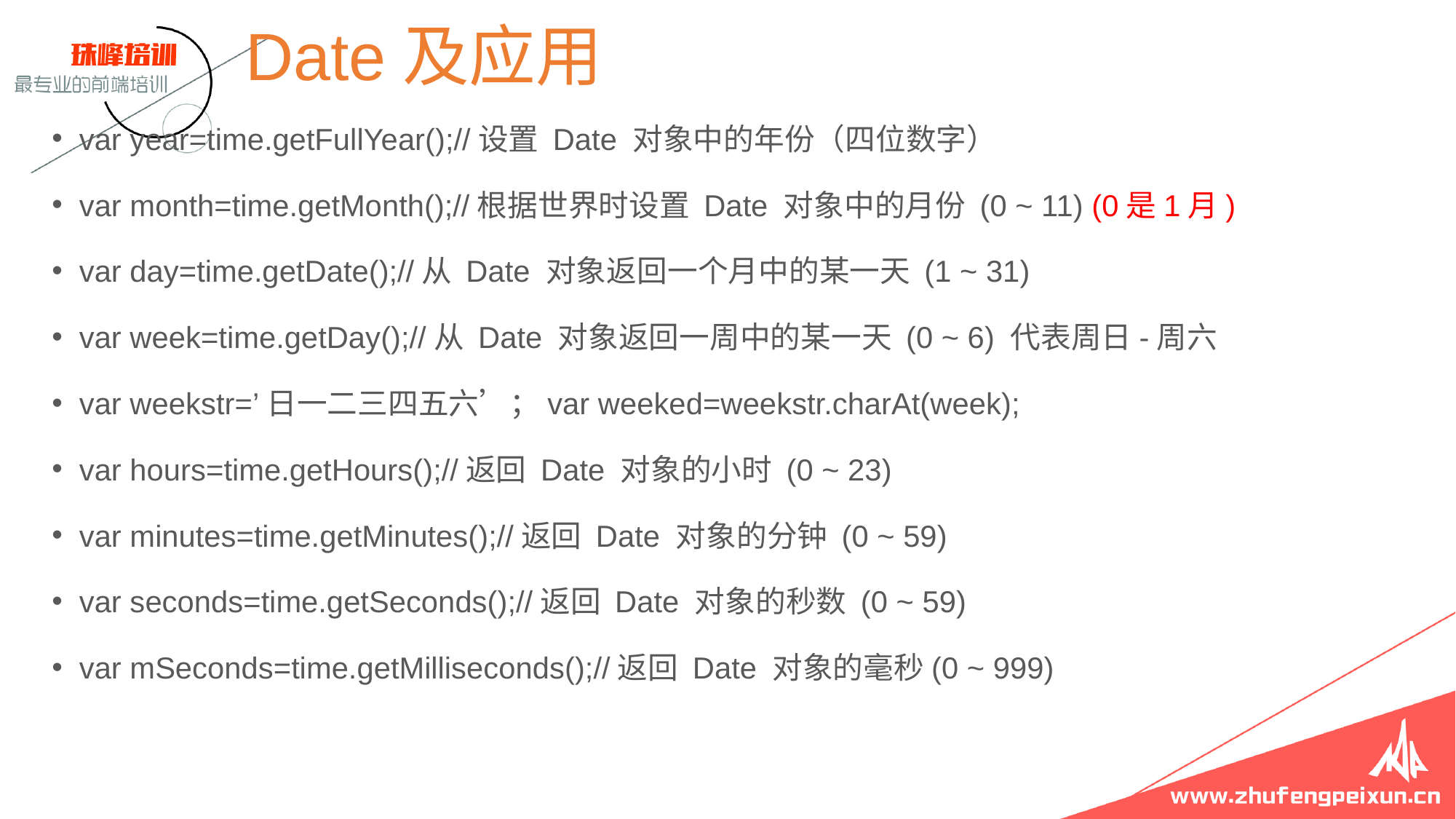

# Date及应用
var year=time.getFullYear();//设置 Date 对象中的年份（四位数字）
var month=time.getMonth();//根据世界时设置 Date 对象中的月份 (0 ~ 11) (0是1月)
var day=time.getDate();//从 Date 对象返回一个月中的某一天 (1 ~ 31)
var week=time.getDay();//从 Date 对象返回一周中的某一天 (0 ~ 6) 代表周日-周六
var weekstr=’日一二三四五六’；var weeked=weekstr.charAt(week);
var hours=time.getHours();//返回 Date 对象的小时 (0 ~ 23)
var minutes=time.getMinutes();//返回 Date 对象的分钟 (0 ~ 59)
var seconds=time.getSeconds();//返回 Date 对象的秒数 (0 ~ 59)
var mSeconds=time.getMilliseconds();//返回 Date 对象的毫秒(0 ~ 999)